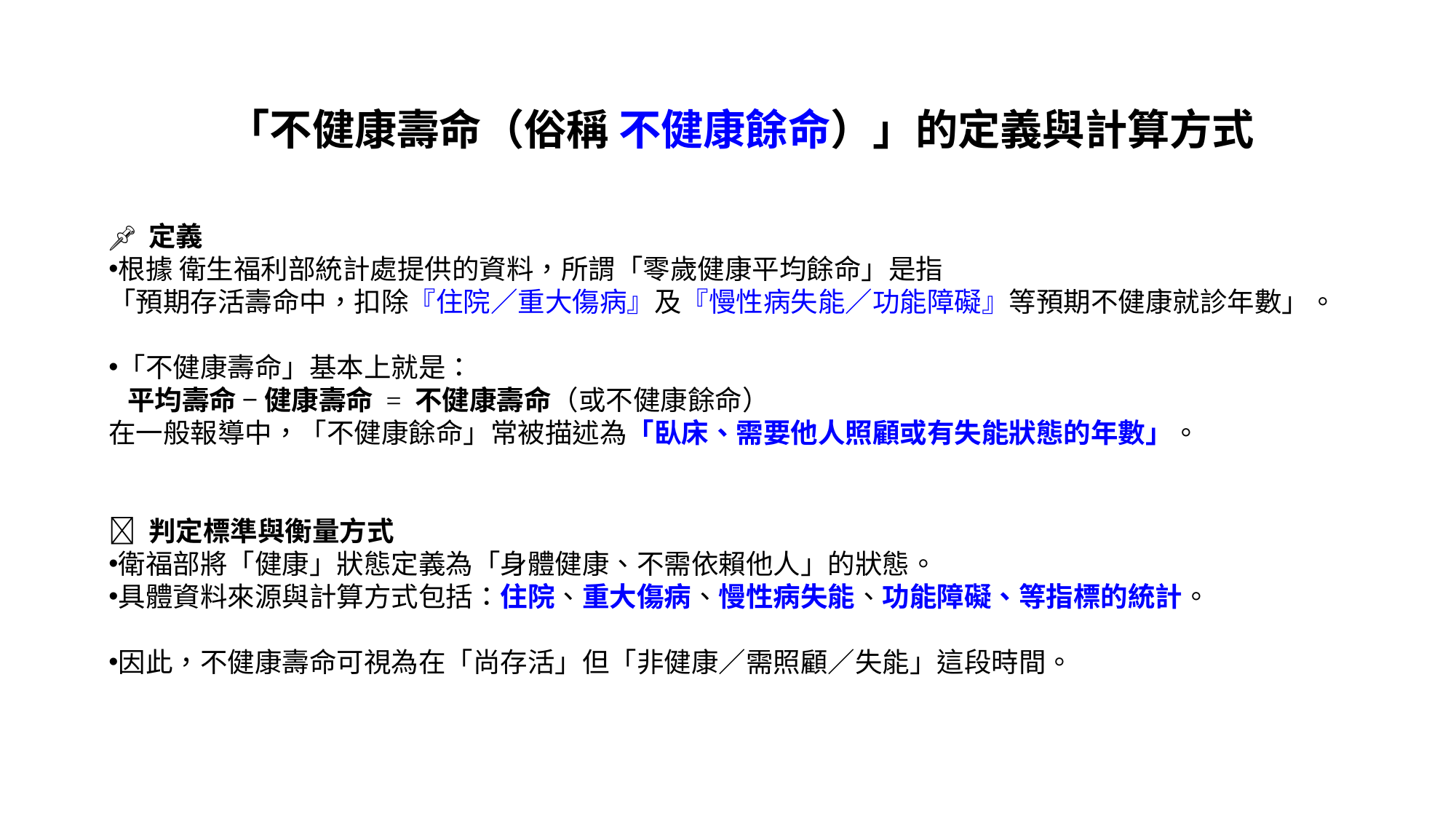

「不健康壽命（俗稱 不健康餘命）」的定義與計算方式

📌 定義
根據 衛生福利部統計處提供的資料，所謂「零歲健康平均餘命」是指
「預期存活壽命中，扣除『住院／重大傷病』及『慢性病失能／功能障礙』等預期不健康就診年數」。

「不健康壽命」基本上就是：
  平均壽命 − 健康壽命 = 不健康壽命（或不健康餘命）
在一般報導中，「不健康餘命」常被描述為「臥床、需要他人照顧或有失能狀態的年數」。

🧮 判定標準與衡量方式
衛福部將「健康」狀態定義為「身體健康、不需依賴他人」的狀態。
具體資料來源與計算方式包括：住院、重大傷病、慢性病失能、功能障礙、等指標的統計。

因此，不健康壽命可視為在「尚存活」但「非健康／需照顧／失能」這段時間。